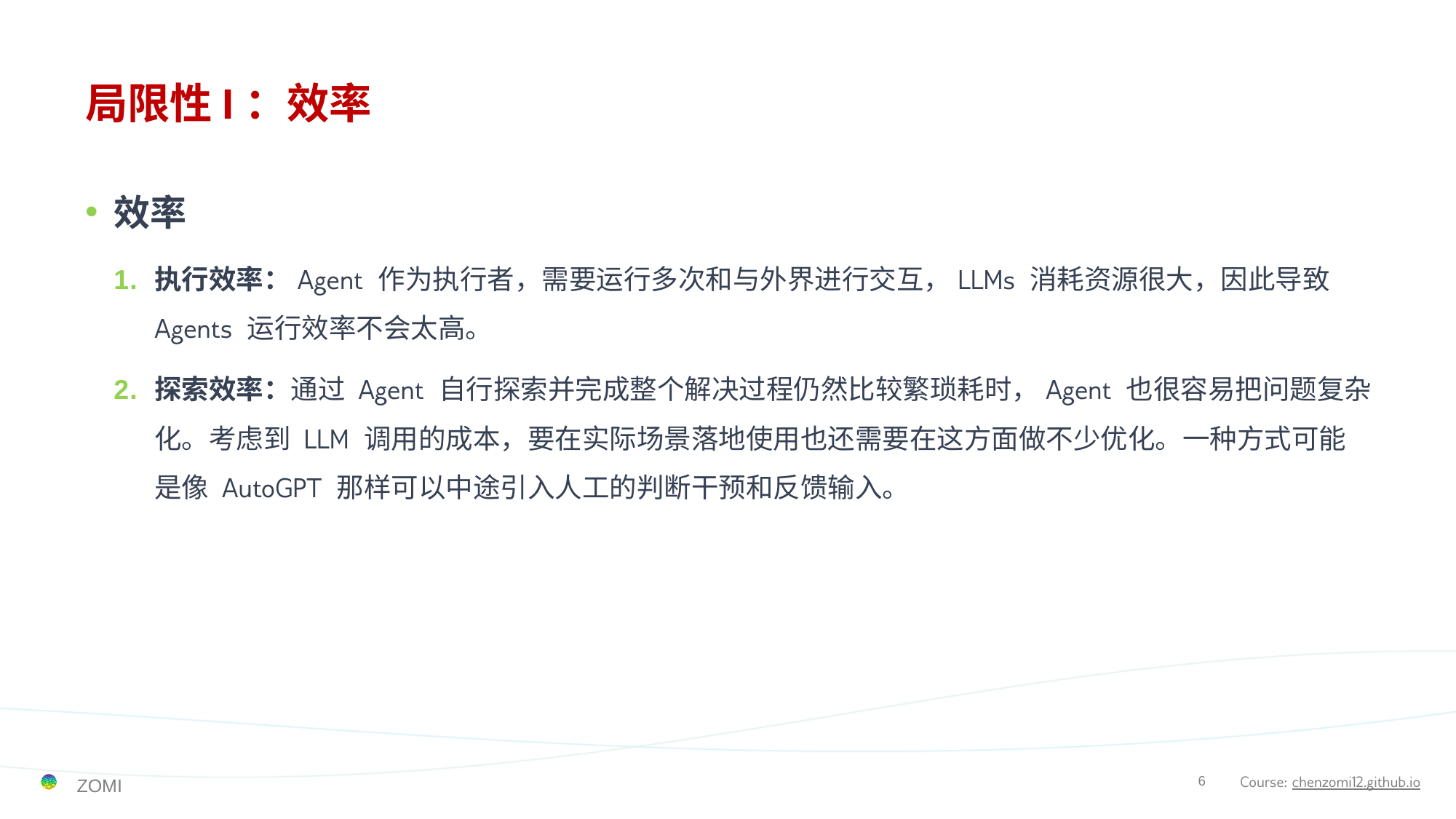

# 局限性I：效率
效率
执行效率：Agent 作为执行者，需要运行多次和与外界进行交互，LLMs 消耗资源很大，因此导致 Agents 运行效率不会太高。
探索效率：通过 Agent 自行探索并完成整个解决过程仍然比较繁琐耗时，Agent 也很容易把问题复杂化。考虑到 LLM 调用的成本，要在实际场景落地使用也还需要在这方面做不少优化。一种方式可能是像 AutoGPT 那样可以中途引入人工的判断干预和反馈输入。